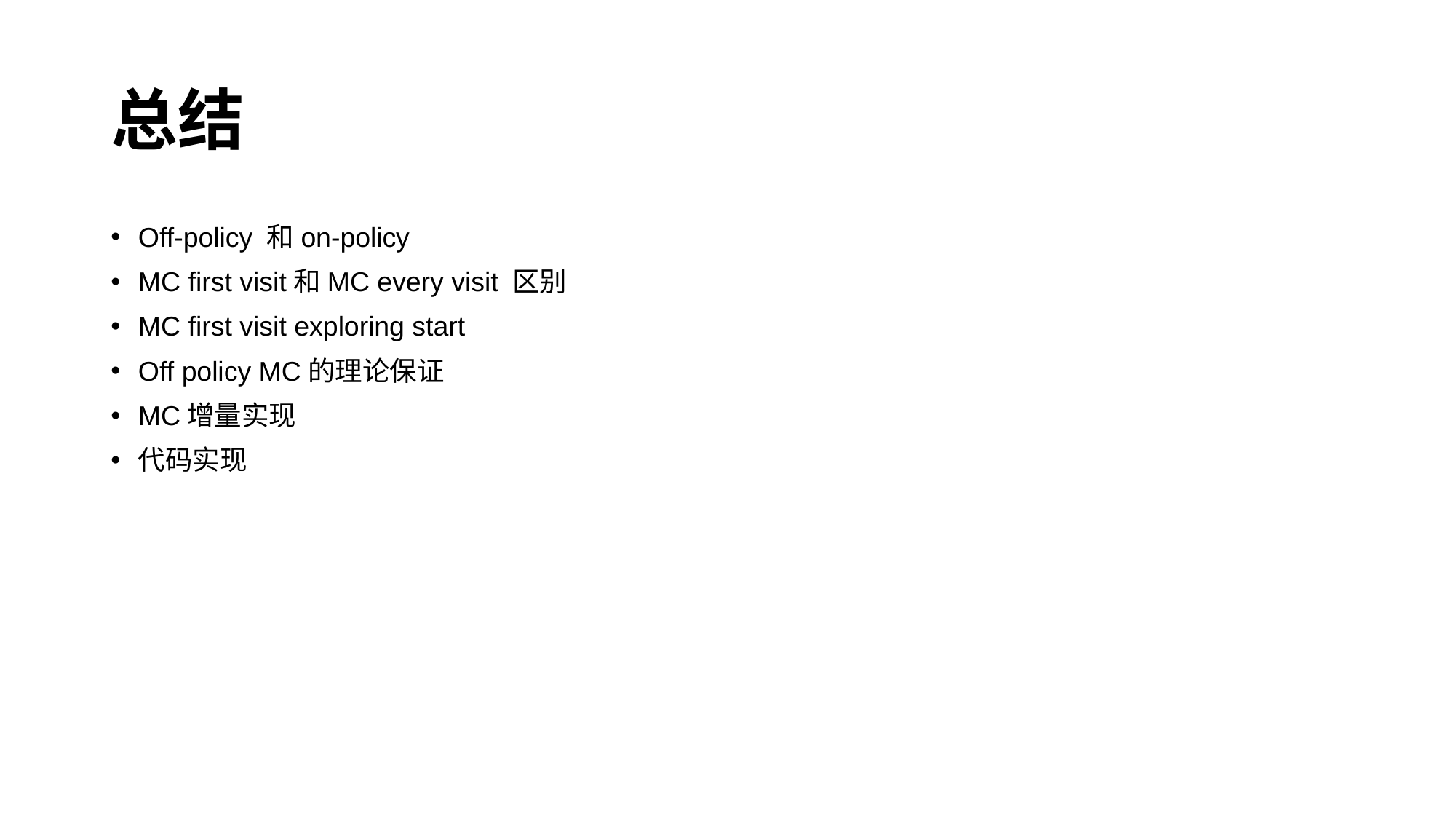

# 总结
Off-policy 和on-policy
MC first visit和MC every visit 区别
MC first visit exploring start
Off policy MC的理论保证
MC增量实现
代码实现